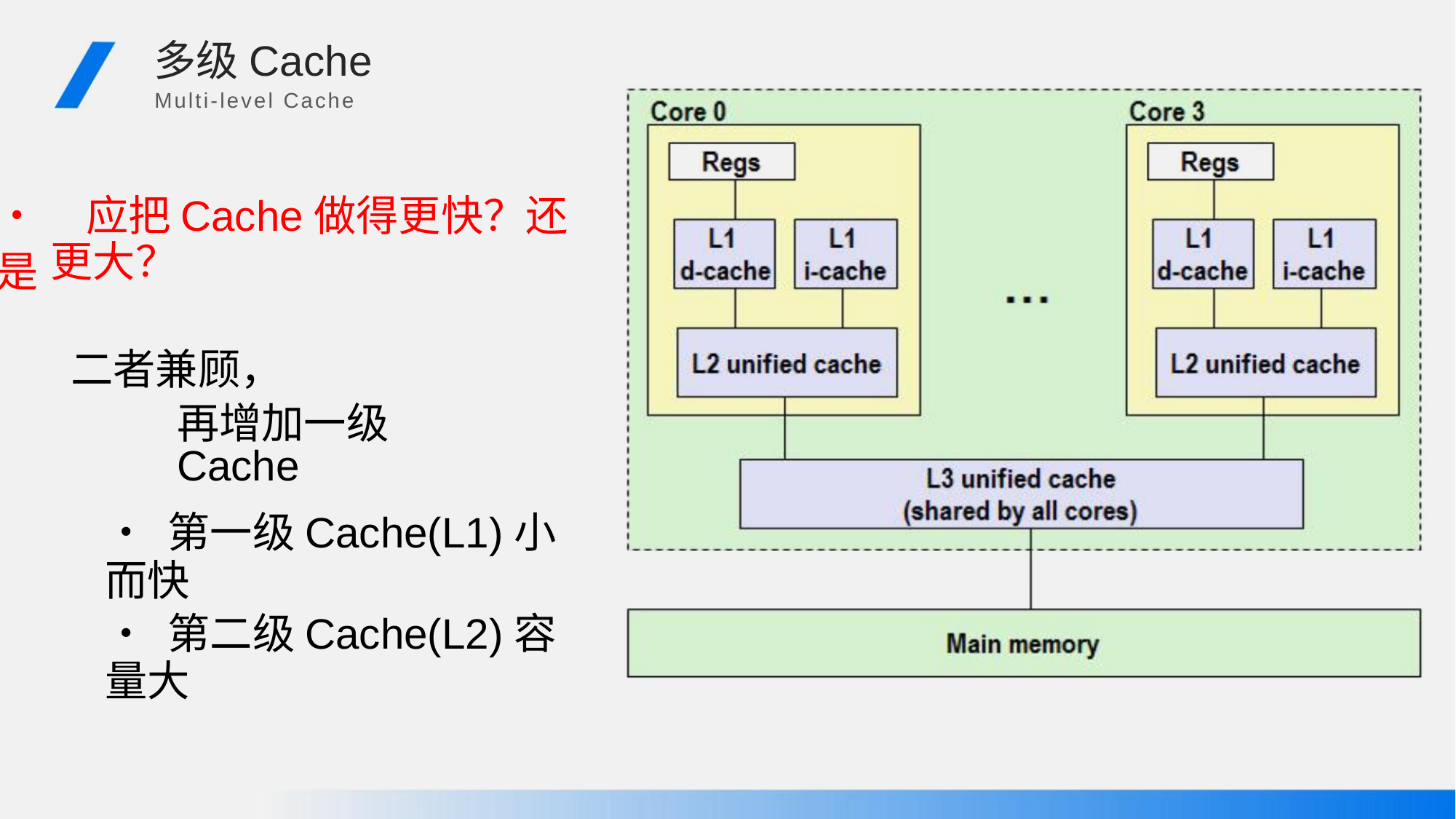

多级Cache
Multi-level Cache
• 应把Cache做得更快？还是
更大？
二者兼顾，
再增加一级Cache
• 第一级Cache(L1)小而快
• 第二级Cache(L2)容量大